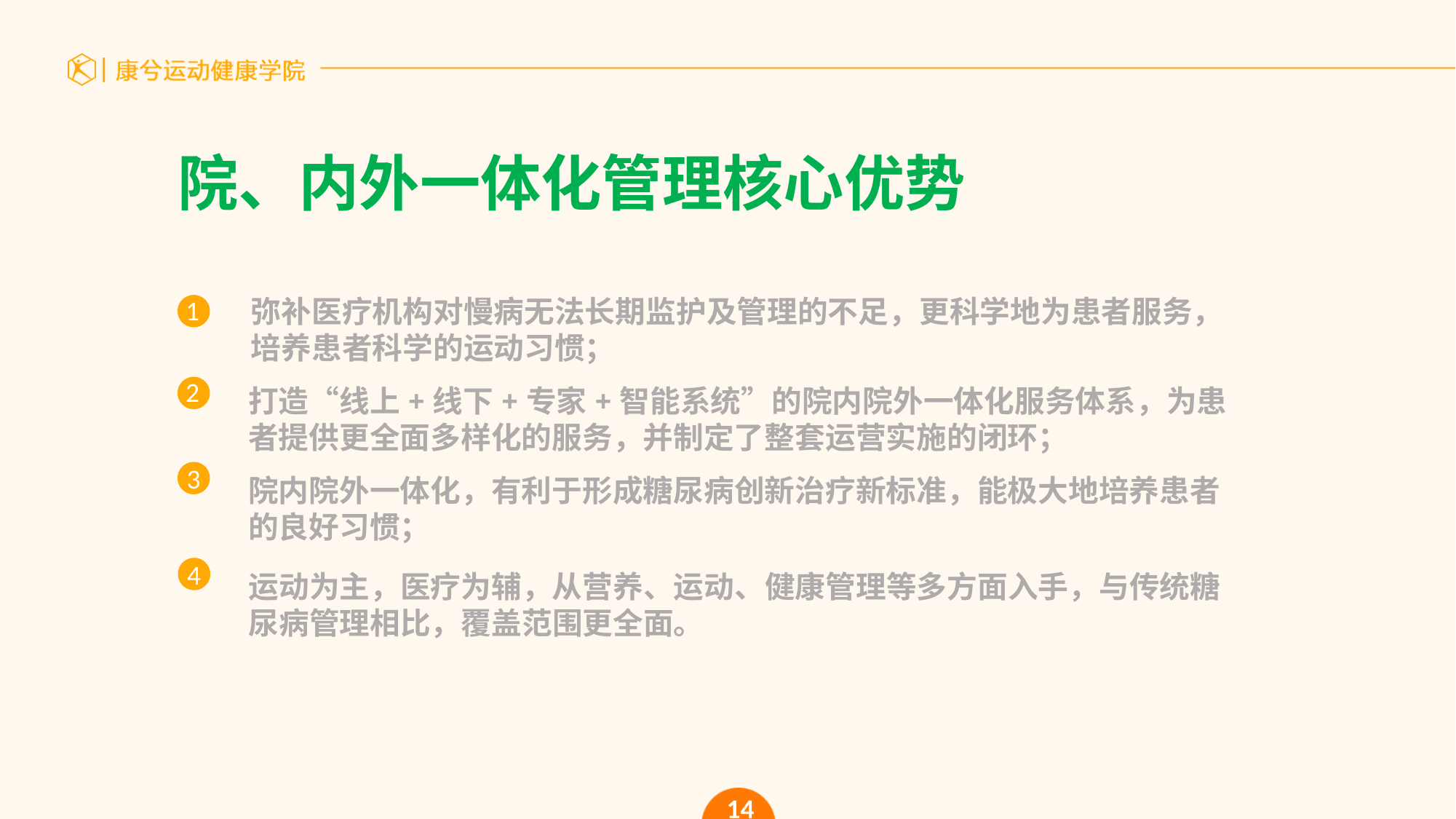

院、内外一体化管理核心优势
弥补医疗机构对慢病无法长期监护及管理的不足，更科学地为患者服务，培养患者科学的运动习惯；
1

2

打造“线上+线下+专家+智能系统”的院内院外一体化服务体系，为患者提供更全面多样化的服务，并制定了整套运营实施的闭环；
3

院内院外一体化，有利于形成糖尿病创新治疗新标准，能极大地培养患者的良好习惯；
4

运动为主，医疗为辅，从营养、运动、健康管理等多方面入手，与传统糖尿病管理相比，覆盖范围更全面。
14